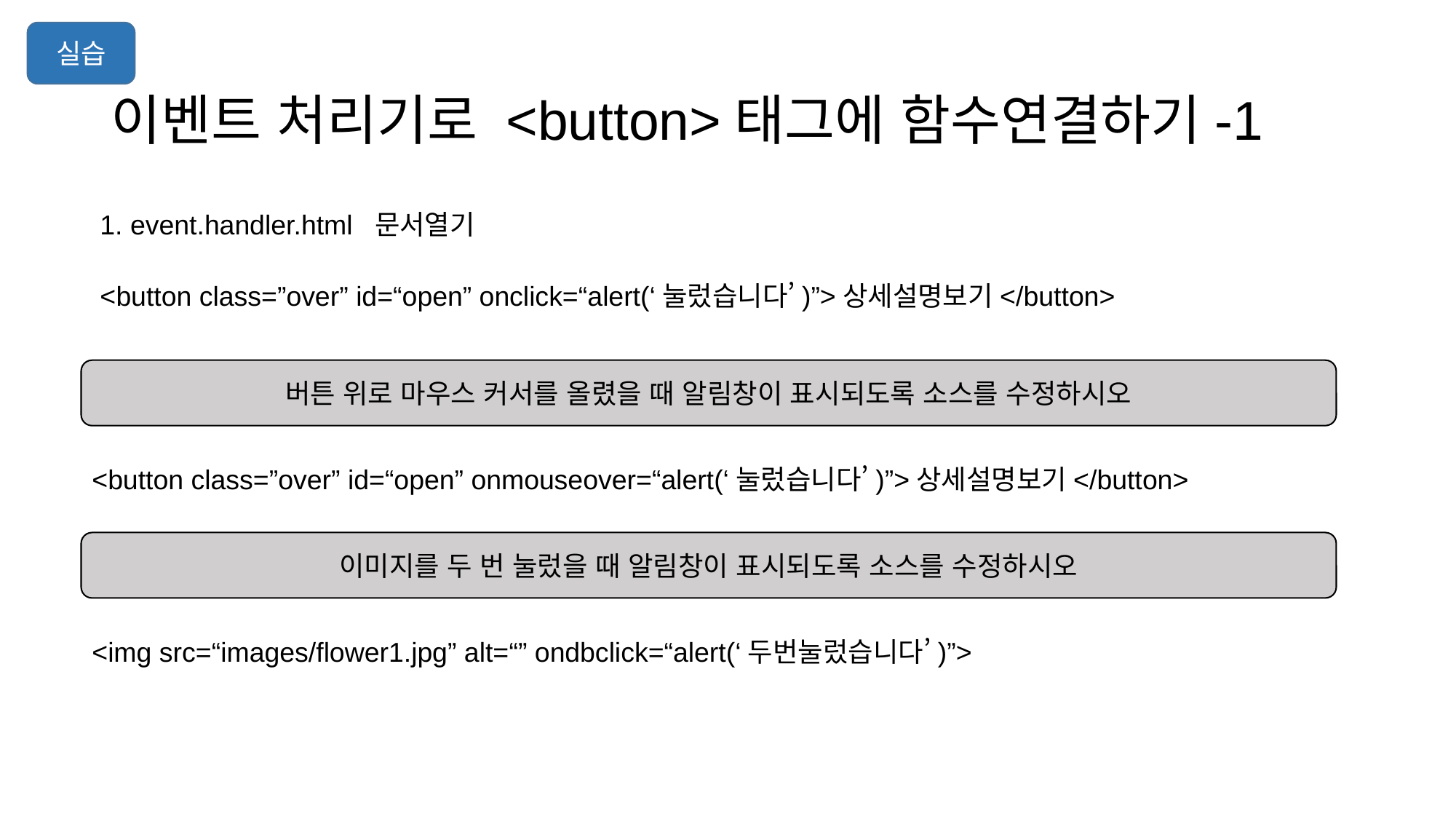

실습
# 이벤트 처리기로 <button>태그에 함수연결하기-1
1. event.handler.html  문서열기
<button class=”over” id=“open” onclick=“alert(‘눌렀습니다’)”>상세설명보기</button>
버튼 위로 마우스 커서를 올렸을 때 알림창이 표시되도록 소스를 수정하시오
<button class=”over” id=“open” onmouseover=“alert(‘눌렀습니다’)”>상세설명보기</button>
이미지를 두 번 눌렀을 때 알림창이 표시되도록 소스를 수정하시오
<img src=“images/flower1.jpg” alt=“” ondbclick=“alert(‘두번눌렀습니다’)”>